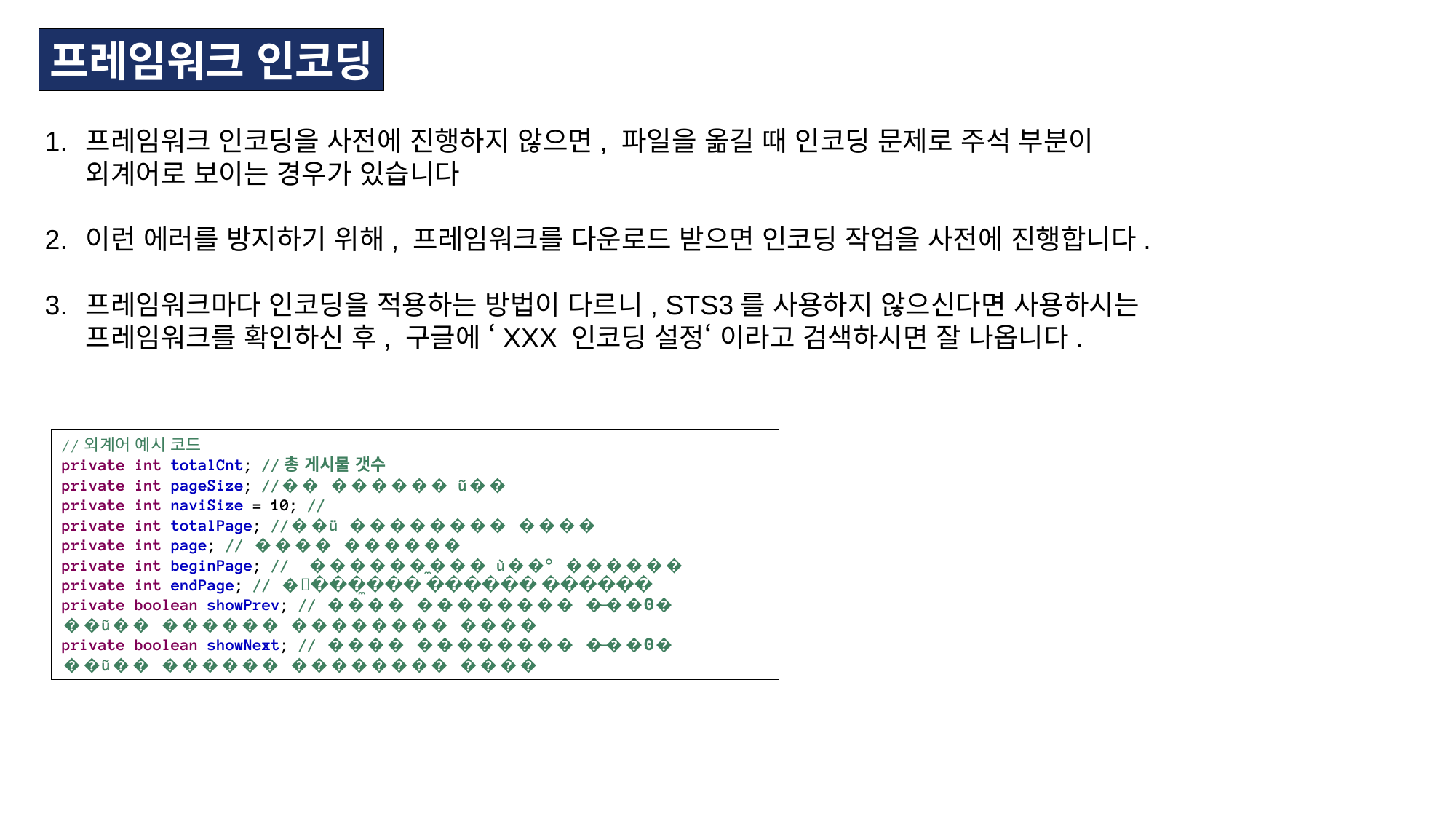

프레임워크 인코딩
프레임워크 인코딩을 사전에 진행하지 않으면, 파일을 옮길 때 인코딩 문제로 주석 부분이
외계어로 보이는 경우가 있습니다

이런 에러를 방지하기 위해, 프레임워크를 다운로드 받으면 인코딩 작업을 사전에 진행합니다.

프레임워크마다 인코딩을 적용하는 방법이 다르니, STS3를 사용하지 않으신다면 사용하시는
프레임워크를 확인하신 후, 구글에 ‘XXX 인코딩 설정‘ 이라고 검색하시면 잘 나옵니다.
//외계어 예시 코드
private int totalCnt; //총 게시물 갯수
private int pageSize; //�� ������ ũ��
private int naviSize = 10; //
private int totalPage; //��ü �������� ����
private int page; // ���� ������
private int beginPage; //  ������̼��� ù��° ������
private int endPage; // �׺���̼��� ������ ������
private boolean showPrev; // ���� �������� �̵��ϴ� ��ũ�� ������ �������� ����
private boolean showNext; // ���� �������� �̵��ϴ� ��ũ�� ������ �������� ����